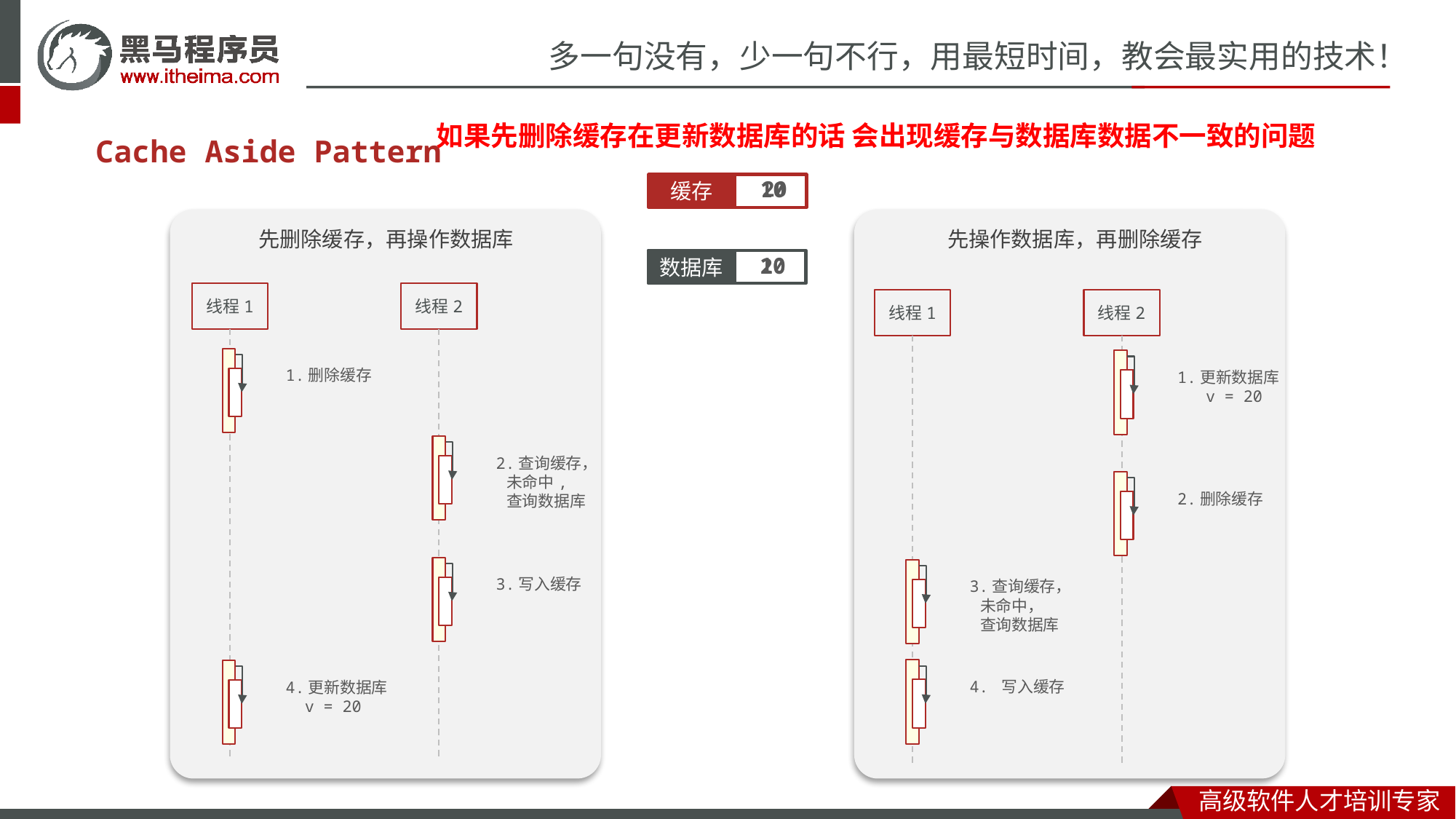

如果先删除缓存在更新数据库的话 会出现缓存与数据库数据不一致的问题
Cache Aside Pattern
20
10

缓存
先删除缓存，再操作数据库
先操作数据库，再删除缓存

10
20

数据库
线程1
线程2
线程1
线程2

1.删除缓存
1.更新数据库
   v = 20

2.查询缓存，
  未命中,
  查询数据库

2.删除缓存

3.写入缓存
3.查询缓存，
  未命中，
  查询数据库

4. 写入缓存
4.更新数据库
  v = 20